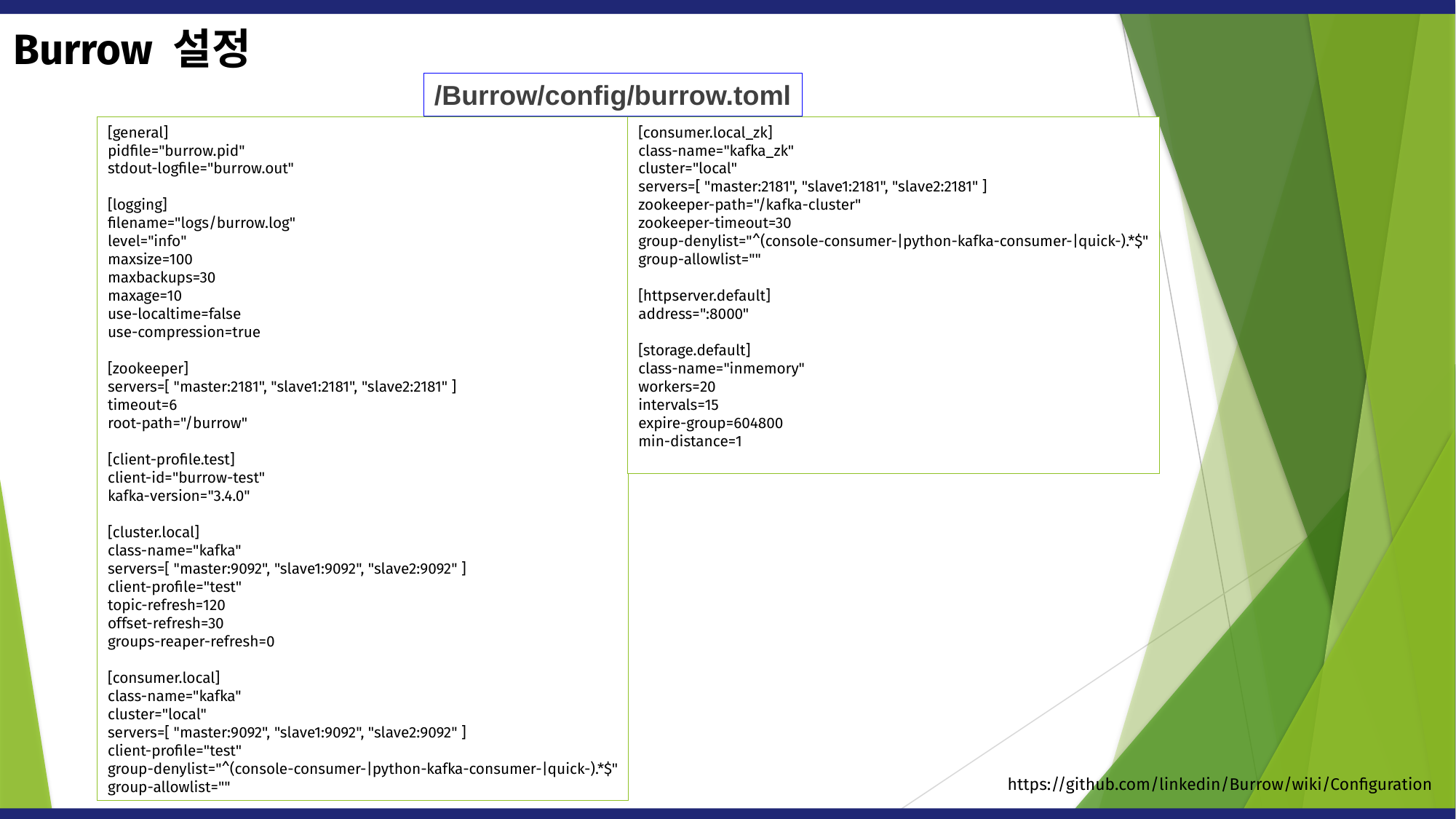

Burrow 설정
/Burrow/config/burrow.toml
[general]
pidfile="burrow.pid"
stdout-logfile="burrow.out"

[logging]
filename="logs/burrow.log"
level="info"
maxsize=100
maxbackups=30
maxage=10
use-localtime=false
use-compression=true

[zookeeper]
servers=[ "master:2181", "slave1:2181", "slave2:2181" ]
timeout=6
root-path="/burrow"

[client-profile.test]
client-id="burrow-test"
kafka-version="3.4.0"

[cluster.local]
class-name="kafka"
servers=[ "master:9092", "slave1:9092", "slave2:9092" ]
client-profile="test"
topic-refresh=120
offset-refresh=30
groups-reaper-refresh=0

[consumer.local]
class-name="kafka"
cluster="local"
servers=[ "master:9092", "slave1:9092", "slave2:9092" ]
client-profile="test"
group-denylist="^(console-consumer-|python-kafka-consumer-|quick-).*$"
group-allowlist=""
[consumer.local_zk]
class-name="kafka_zk"
cluster="local"
servers=[ "master:2181", "slave1:2181", "slave2:2181" ]
zookeeper-path="/kafka-cluster"
zookeeper-timeout=30
group-denylist="^(console-consumer-|python-kafka-consumer-|quick-).*$"
group-allowlist=""

[httpserver.default]
address=":8000"

[storage.default]
class-name="inmemory"
workers=20
intervals=15
expire-group=604800
min-distance=1

https://github.com/linkedin/Burrow/wiki/Configuration